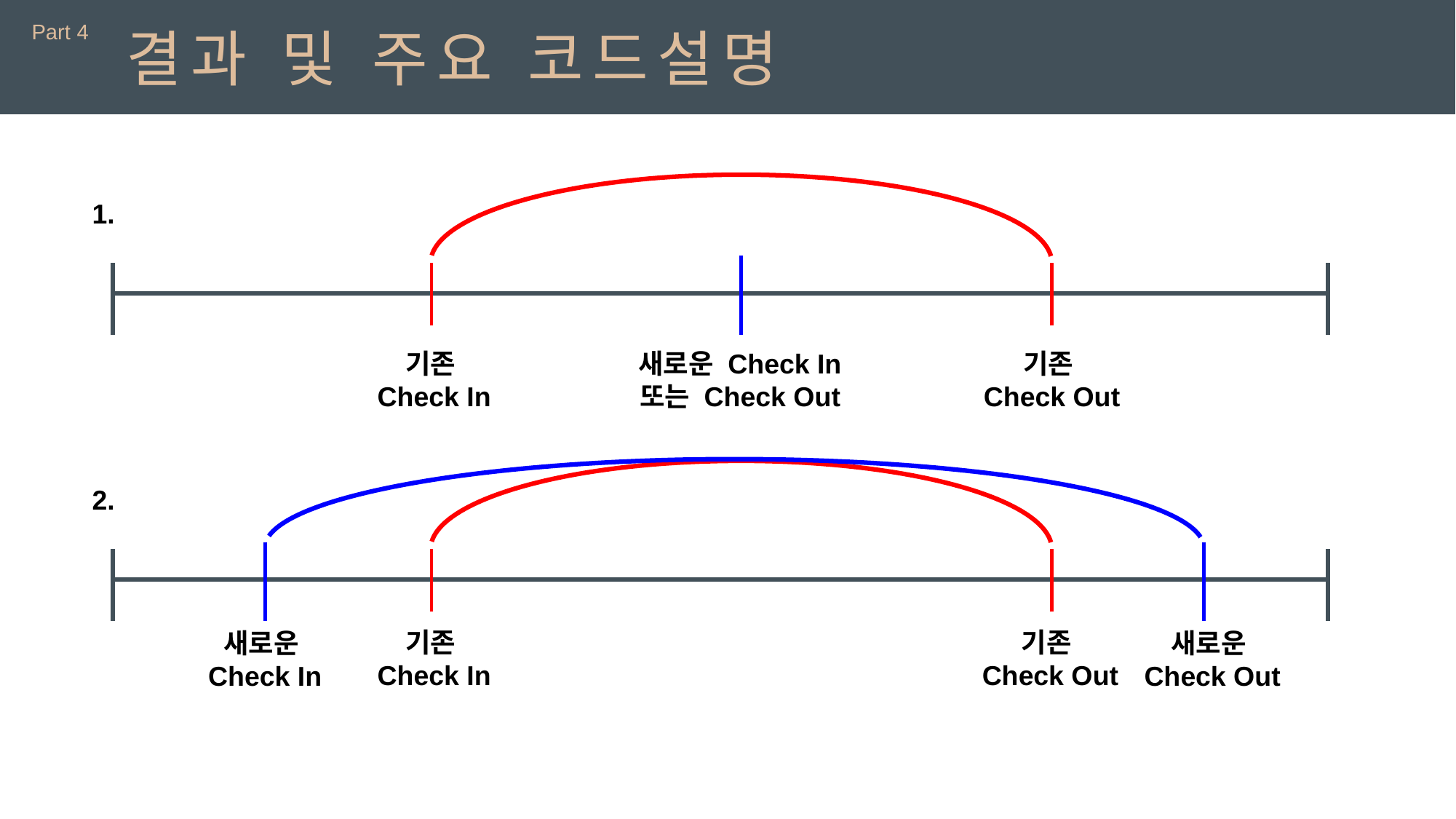

Part 4
결과 및 주요 코드설명

1.
기존
Check In
새로운 Check In
또는 Check Out
기존
Check Out

2.
기존
Check In
기존
Check Out
새로운
Check In
새로운
Check Out